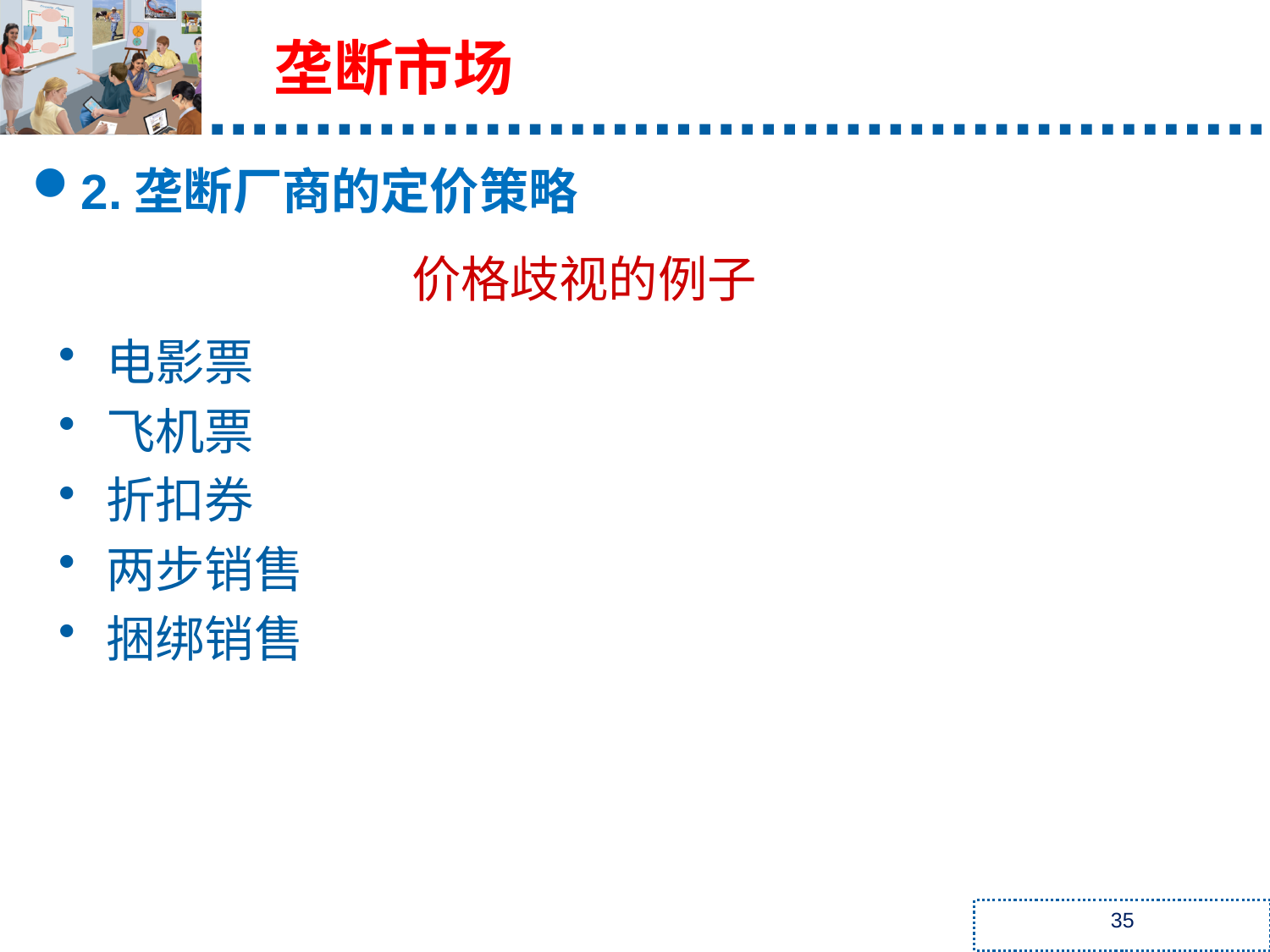

垄断市场
2.垄断厂商的定价策略

价格歧视的例子
电影票
飞机票
折扣券
两步销售
捆绑销售
35